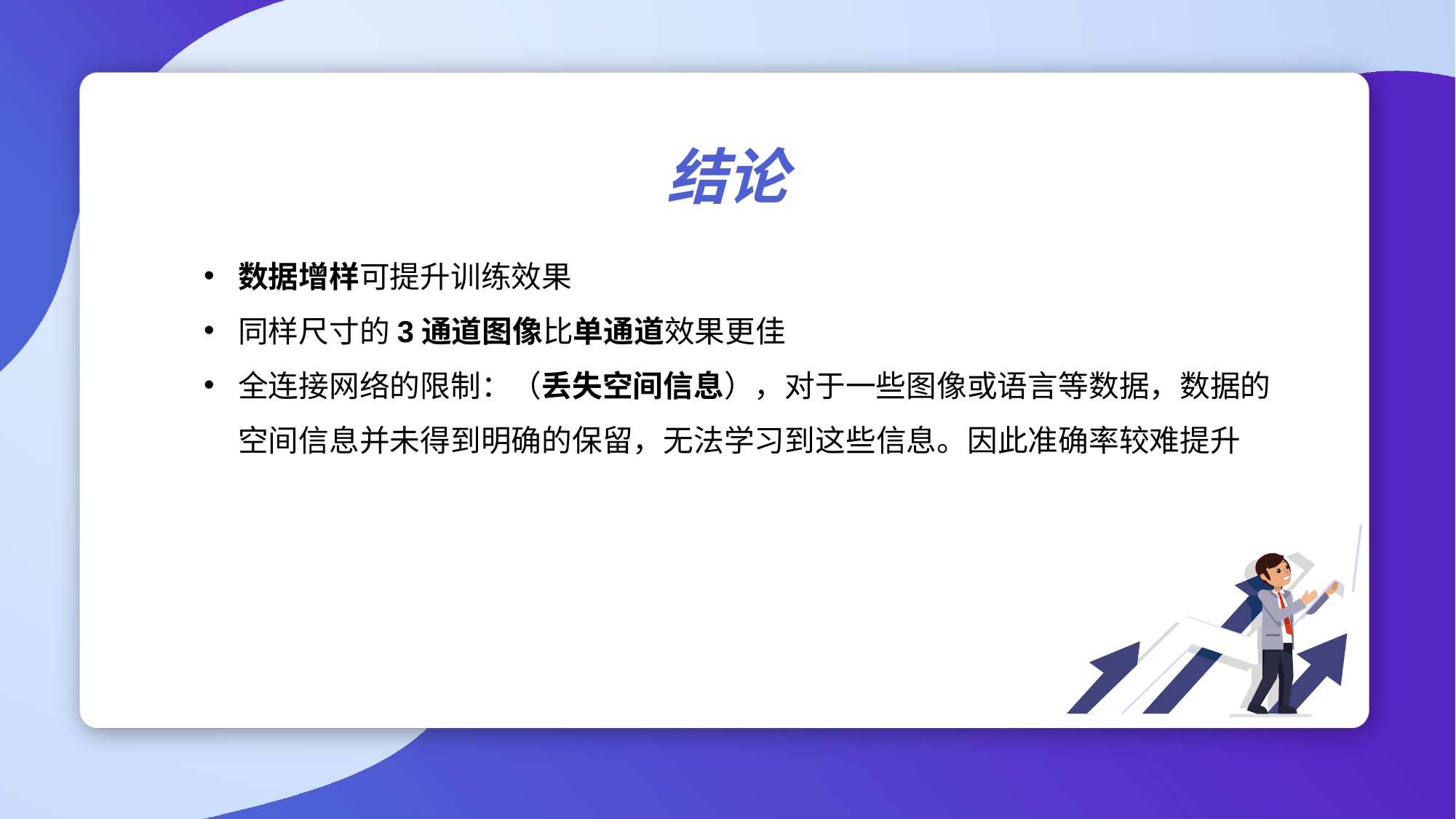

结论
数据增样可提升训练效果
同样尺寸的3通道图像比单通道效果更佳
全连接网络的限制：（丢失空间信息），对于一些图像或语言等数据，数据的空间信息并未得到明确的保留，无法学习到这些信息。因此准确率较难提升